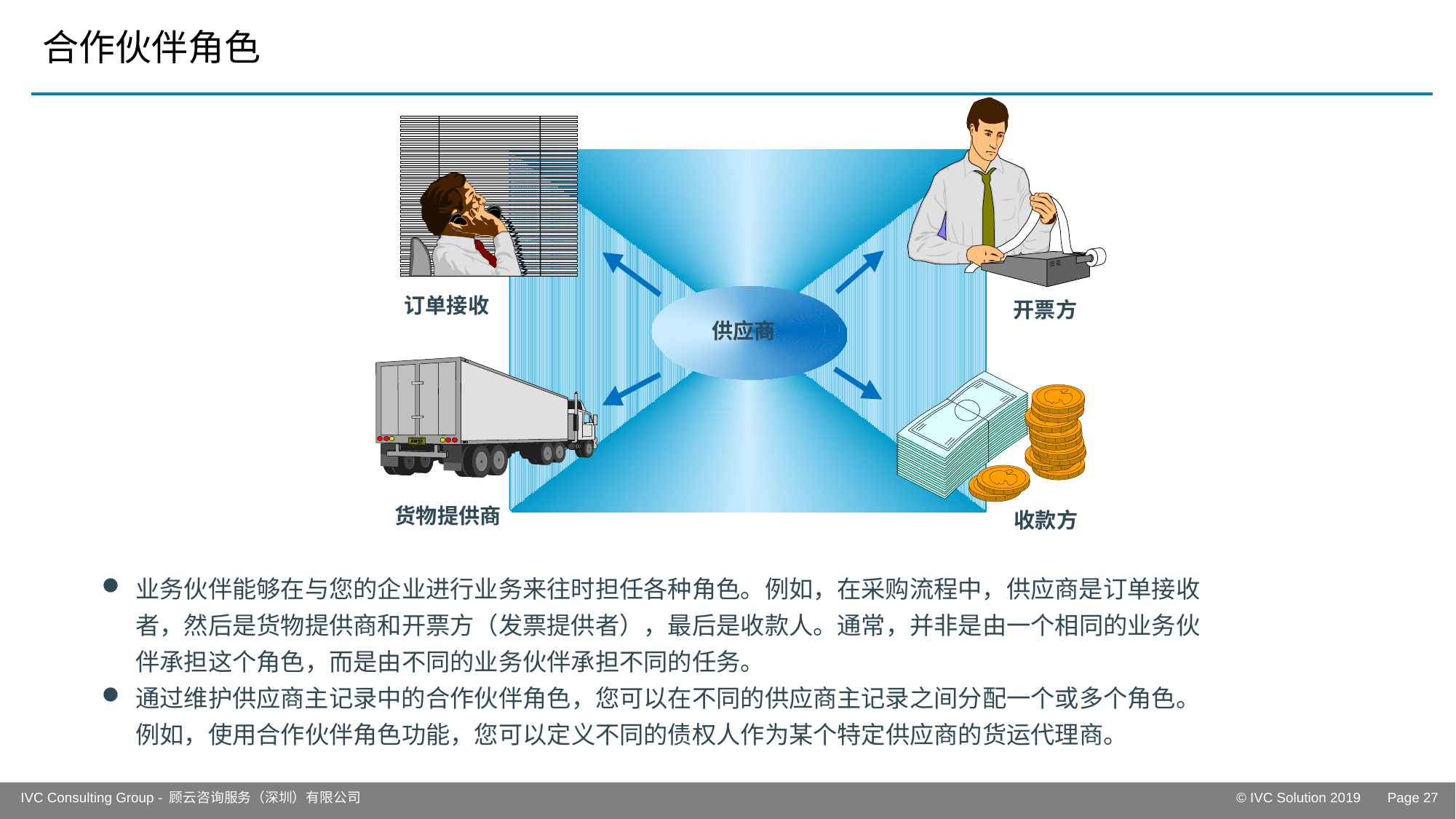

# 合作伙伴角色

订单接收

开票方

供应商

货物提供商
收款方
业务伙伴能够在与您的企业进行业务来往时担任各种角色。例如，在采购流程中，供应商是订单接收者，然后是货物提供商和开票方（发票提供者），最后是收款人。通常，并非是由一个相同的业务伙伴承担这个角色，而是由不同的业务伙伴承担不同的任务。
通过维护供应商主记录中的合作伙伴角色，您可以在不同的供应商主记录之间分配一个或多个角色。例如，使用合作伙伴角色功能，您可以定义不同的债权人作为某个特定供应商的货运代理商。